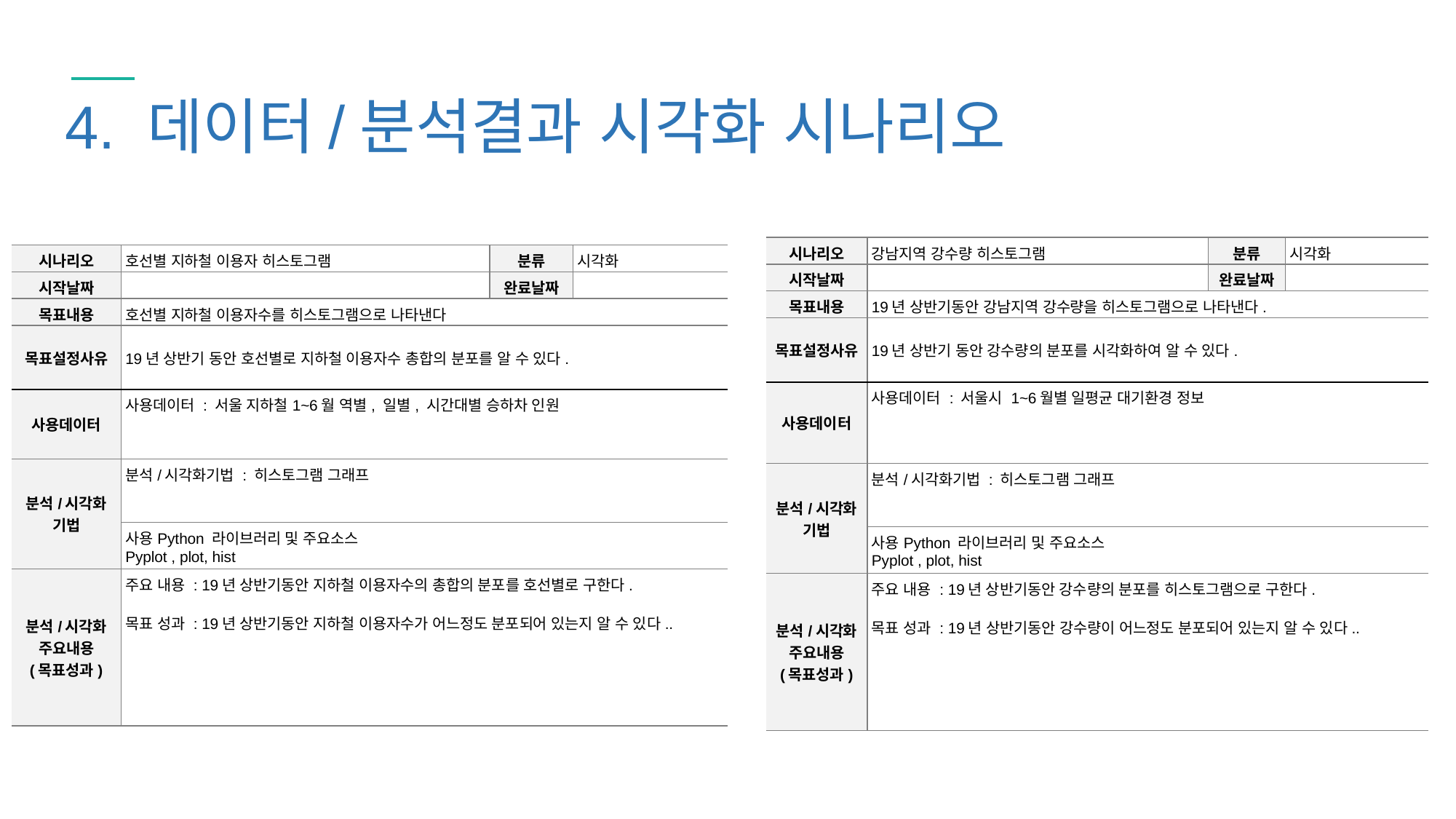

4. 데이터/분석결과 시각화 시나리오
| 시나리오 | 강남지역 강수량 히스토그램 | 분류 | 시각화 |
| --- | --- | --- | --- |
| 시작날짜 |  | 완료날짜 |  |
| 목표내용 | 19년 상반기동안 강남지역 강수량을 히스토그램으로 나타낸다. |  |  |
| 목표설정사유 | 19년 상반기 동안 강수량의 분포를 시각화하여 알 수 있다. |  |  |
| 사용데이터 | 사용데이터 : 서울시 1~6월별 일평균 대기환경 정보 |  |  |
| 분석/시각화 기법 | 분석/시각화기법 : 히스토그램 그래프 |  |  |
|  | 사용Python 라이브러리 및 주요소스 Pyplot , plot, hist |  |  |
| 분석/시각화 주요내용 (목표성과) | 주요 내용 : 19년 상반기동안 강수량의 분포를 히스토그램으로 구한다. 목표 성과 : 19년 상반기동안 강수량이 어느정도 분포되어 있는지 알 수 있다.. |  |  |
| 시나리오 | 호선별 지하철 이용자 히스토그램 | 분류 | 시각화 |
| --- | --- | --- | --- |
| 시작날짜 |  | 완료날짜 |  |
| 목표내용 | 호선별 지하철 이용자수를 히스토그램으로 나타낸다 |  |  |
| 목표설정사유 | 19년 상반기 동안 호선별로 지하철 이용자수 총합의 분포를 알 수 있다. |  |  |
| 사용데이터 | 사용데이터 : 서울 지하철1~6월 역별, 일별, 시간대별 승하차 인원 |  |  |
| 분석/시각화 기법 | 분석/시각화기법 : 히스토그램 그래프 |  |  |
|  | 사용Python 라이브러리 및 주요소스 Pyplot , plot, hist |  |  |
| 분석/시각화 주요내용 (목표성과) | 주요 내용 : 19년 상반기동안 지하철 이용자수의 총합의 분포를 호선별로 구한다. 목표 성과 : 19년 상반기동안 지하철 이용자수가 어느정도 분포되어 있는지 알 수 있다.. |  |  |